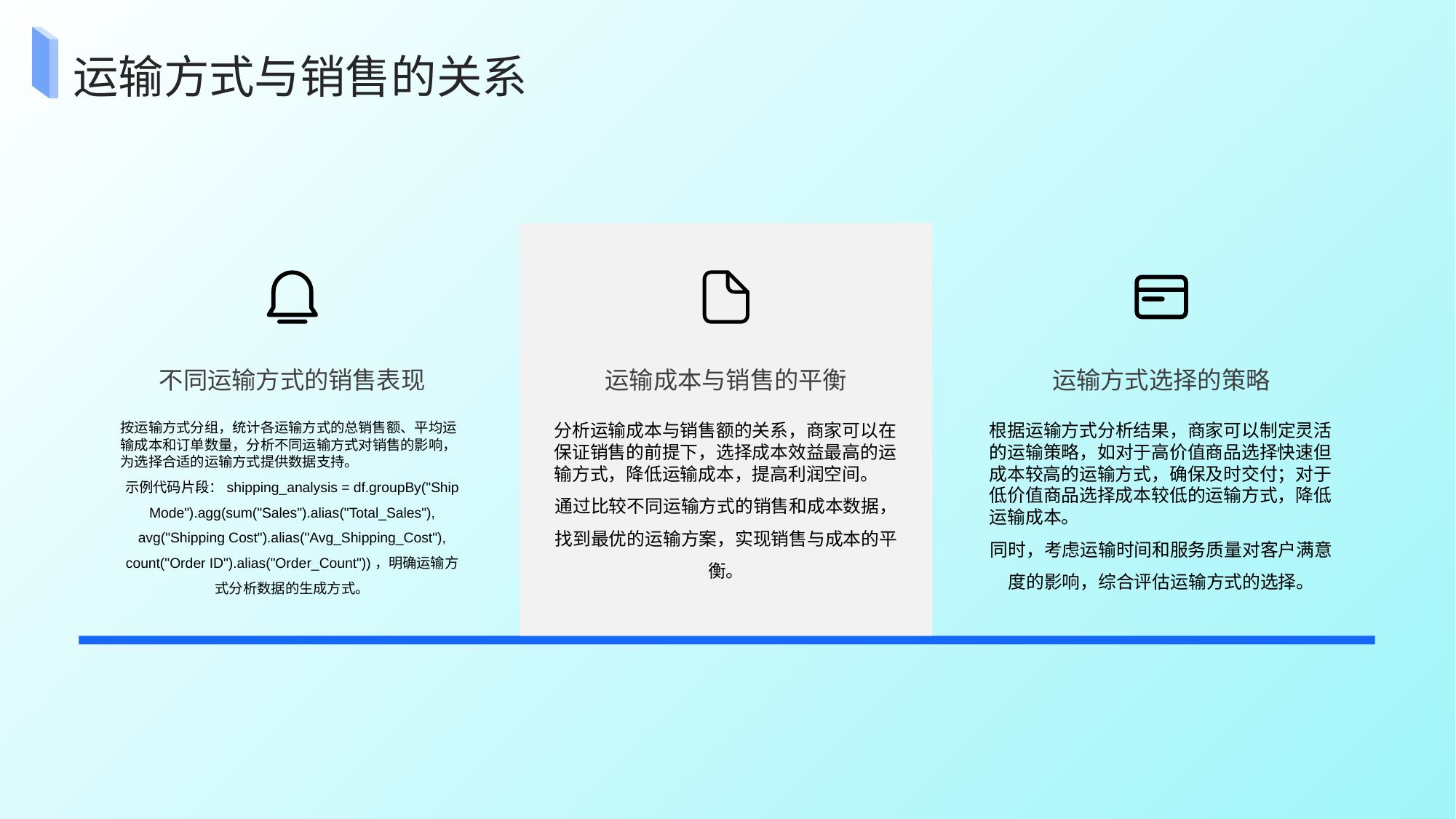

运输方式与销售的关系

不同运输方式的销售表现
运输成本与销售的平衡
运输方式选择的策略
按运输方式分组，统计各运输方式的总销售额、平均运输成本和订单数量，分析不同运输方式对销售的影响，为选择合适的运输方式提供数据支持。
示例代码片段：shipping_analysis = df.groupBy("Ship Mode").agg(sum("Sales").alias("Total_Sales"), avg("Shipping Cost").alias("Avg_Shipping_Cost"), count("Order ID").alias("Order_Count"))，明确运输方式分析数据的生成方式。
分析运输成本与销售额的关系，商家可以在保证销售的前提下，选择成本效益最高的运输方式，降低运输成本，提高利润空间。
通过比较不同运输方式的销售和成本数据，找到最优的运输方案，实现销售与成本的平衡。
根据运输方式分析结果，商家可以制定灵活的运输策略，如对于高价值商品选择快速但成本较高的运输方式，确保及时交付；对于低价值商品选择成本较低的运输方式，降低运输成本。
同时，考虑运输时间和服务质量对客户满意度的影响，综合评估运输方式的选择。